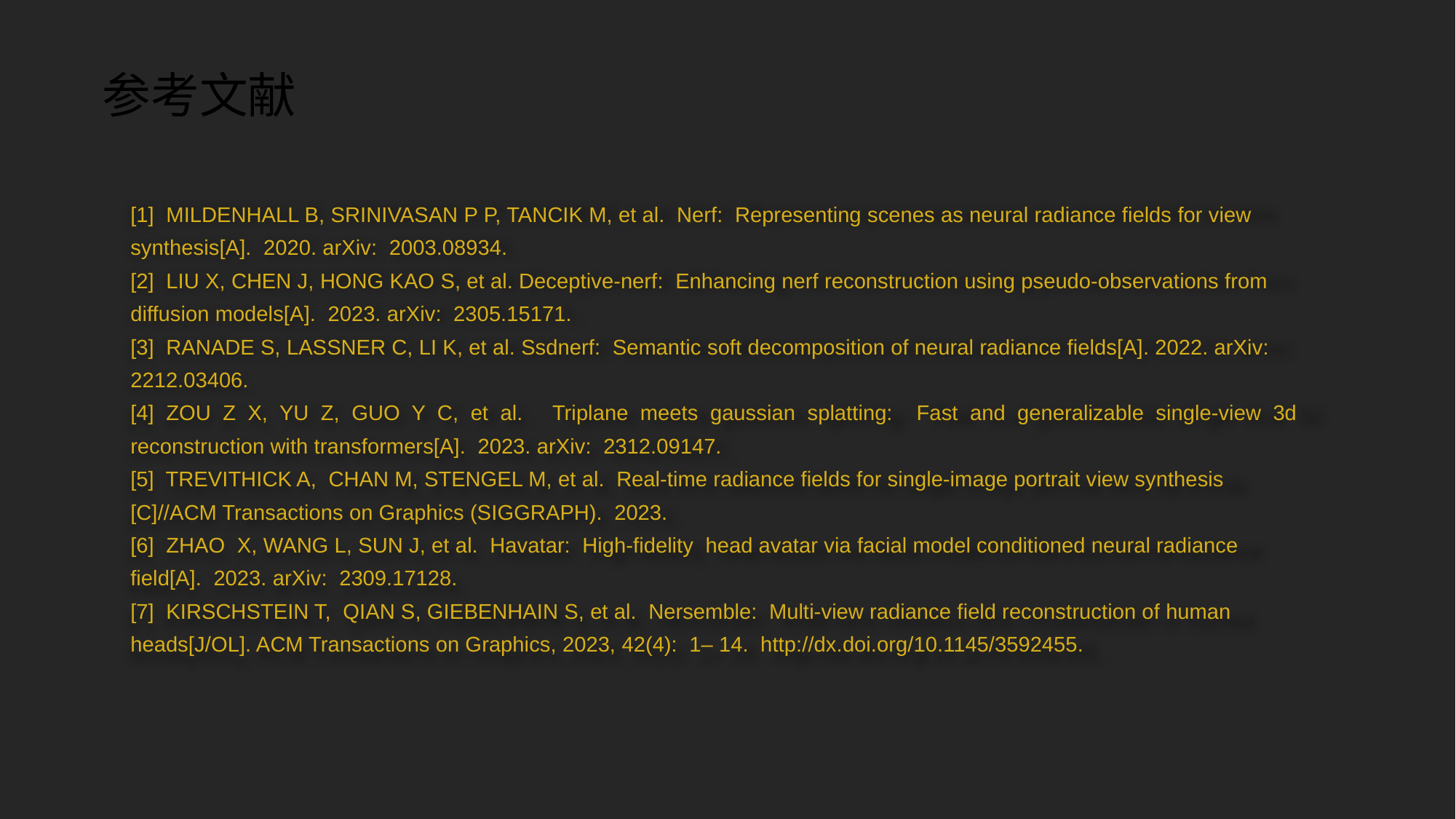

参考文献
[1]  MILDENHALL B, SRINIVASAN P P, TANCIK M, et al.  Nerf:  Representing scenes as neural radiance fields for view synthesis[A].  2020. arXiv:  2003.08934.
[2]  LIU X, CHEN J, HONG KAO S, et al. Deceptive-nerf:  Enhancing nerf reconstruction using pseudo-observations from diffusion models[A].  2023. arXiv:  2305.15171.
[3]  RANADE S, LASSNER C, LI K, et al. Ssdnerf:  Semantic soft decomposition of neural radiance fields[A]. 2022. arXiv: 2212.03406.
[4]  ZOU  Z  X,  YU  Z,  GUO  Y  C,  et  al.     Triplane  meets  gaussian  splatting:    Fast  and  generalizable  single-view  3d reconstruction with transformers[A].  2023. arXiv:  2312.09147.
[5]  TREVITHICK A,  CHAN M, STENGEL M, et al.  Real-time radiance fields for single-image portrait view synthesis [C]//ACM Transactions on Graphics (SIGGRAPH).  2023.
[6]  ZHAO  X, WANG L, SUN J, et al.  Havatar:  High-fidelity  head avatar via facial model conditioned neural radiance field[A].  2023. arXiv:  2309.17128.
[7]  KIRSCHSTEIN T,  QIAN S, GIEBENHAIN S, et al.  Nersemble:  Multi-view radiance field reconstruction of human heads[J/OL]. ACM Transactions on Graphics, 2023, 42(4):  1– 14.  http://dx.doi.org/10.1145/3592455.